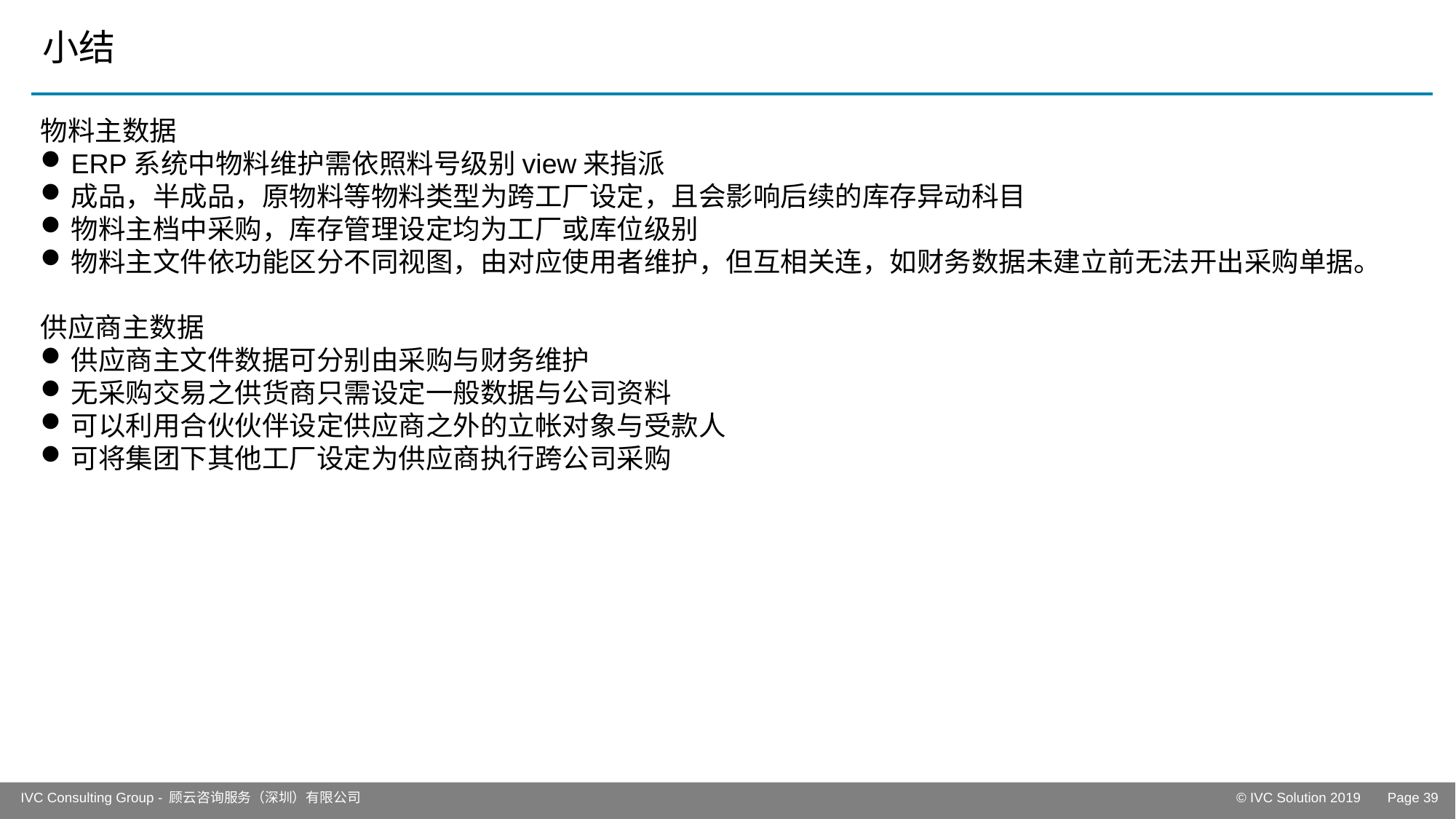

# 小结
物料主数据
ERP系统中物料维护需依照料号级别view来指派
成品，半成品，原物料等物料类型为跨工厂设定，且会影响后续的库存异动科目
物料主档中采购，库存管理设定均为工厂或库位级别
物料主文件依功能区分不同视图，由对应使用者维护，但互相关连，如财务数据未建立前无法开出采购单据。

供应商主数据
供应商主文件数据可分别由采购与财务维护
无采购交易之供货商只需设定一般数据与公司资料
可以利用合伙伙伴设定供应商之外的立帐对象与受款人
可将集团下其他工厂设定为供应商执行跨公司采购